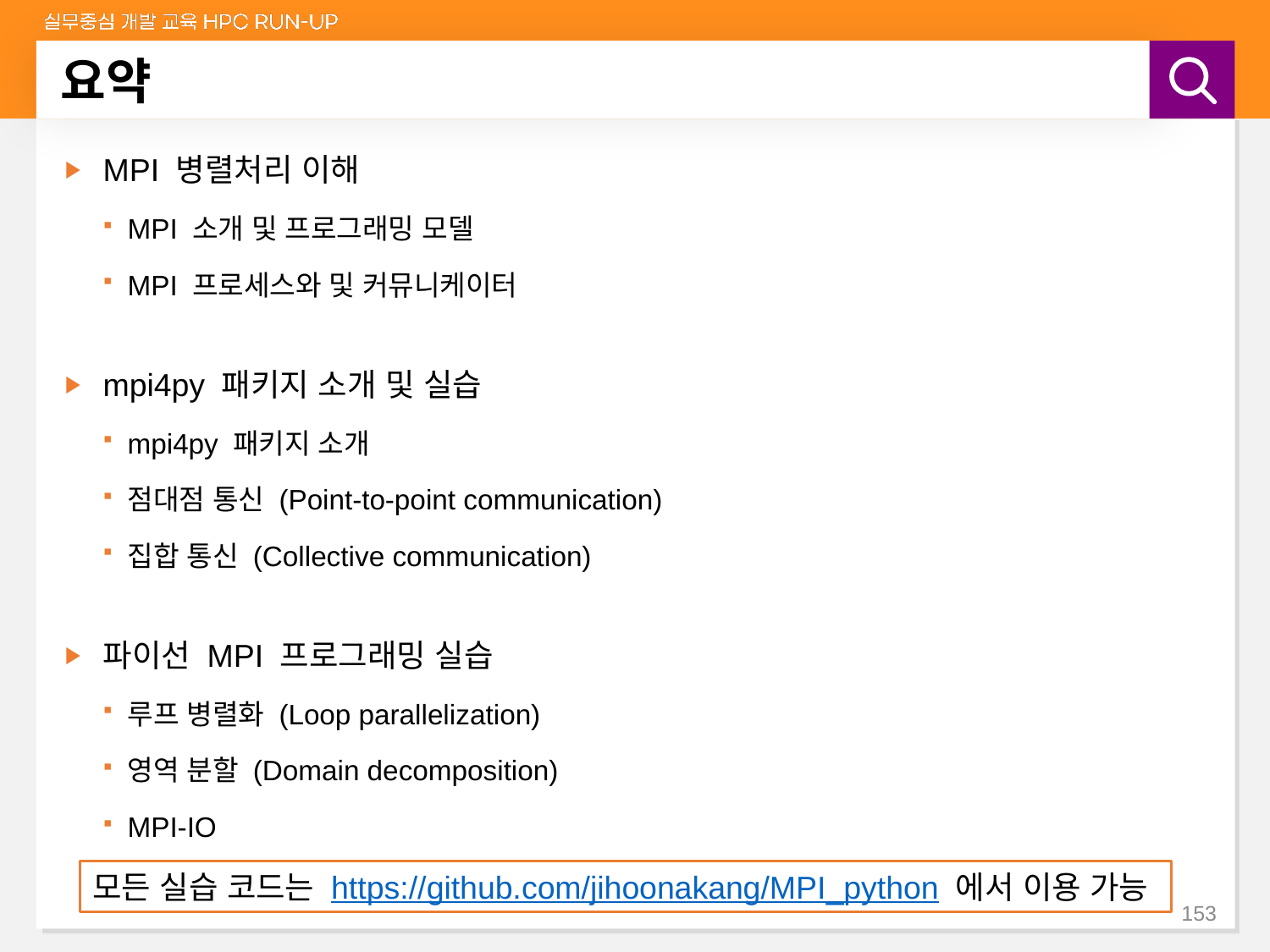

요약
MPI 병렬처리 이해
MPI 소개 및 프로그래밍 모델
MPI 프로세스와 및 커뮤니케이터

mpi4py 패키지 소개 및 실습
mpi4py 패키지 소개
점대점 통신 (Point-to-point communication)
집합 통신 (Collective communication)

파이선 MPI 프로그래밍 실습
루프 병렬화 (Loop parallelization)
영역 분할 (Domain decomposition)
MPI-IO

모든 실습 코드는 https://github.com/jihoonakang/MPI_python 에서 이용 가능
153